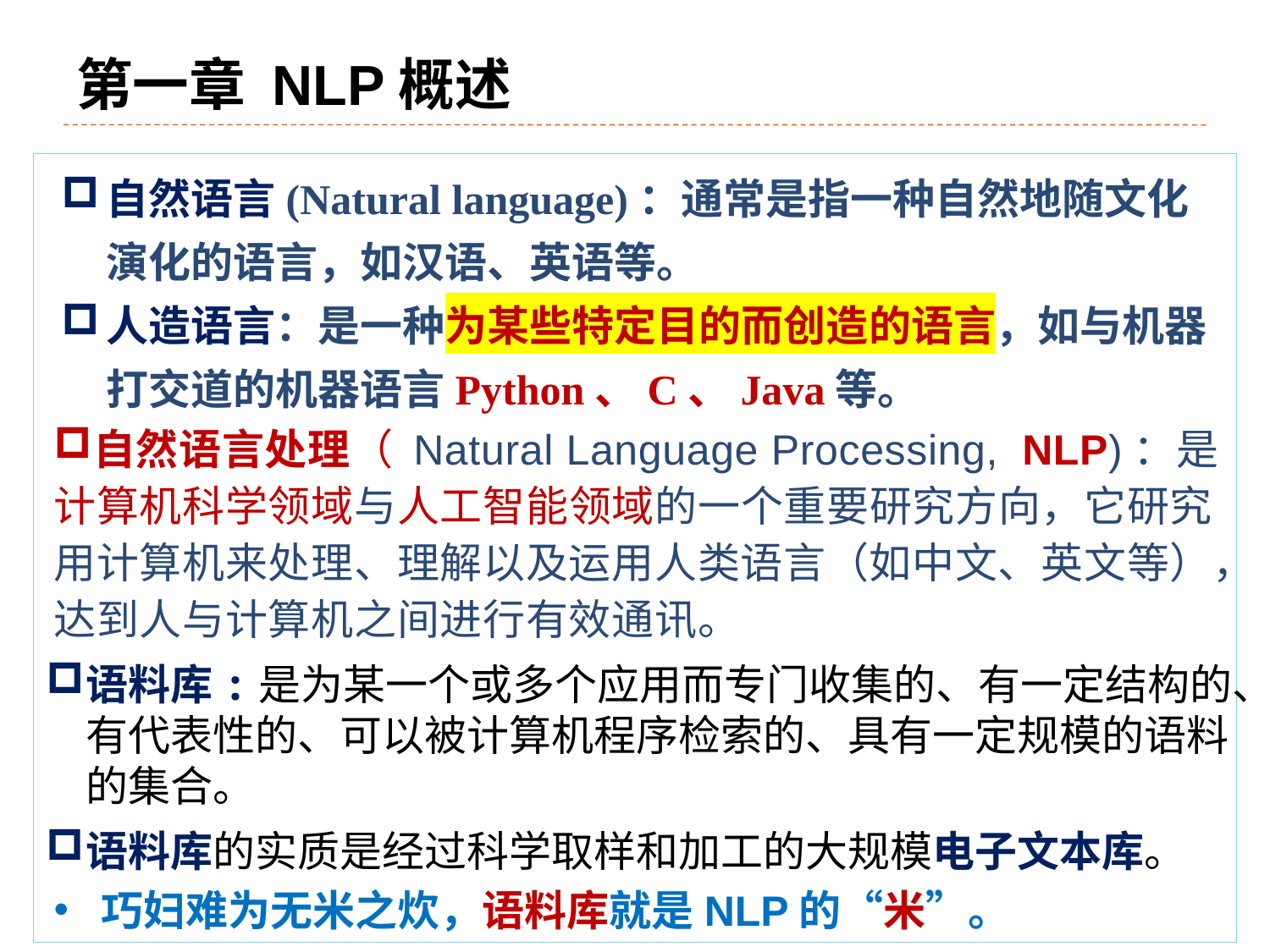

# 第一章 NLP概述
自然语言(Natural language)：通常是指一种自然地随文化演化的语言，如汉语、英语等。
人造语言：是一种为某些特定目的而创造的语言，如与机器打交道的机器语言Python、C、Java等。
自然语言处理（ Natural Language Processing,  NLP)：是计算机科学领域与人工智能领域的一个重要研究方向，它研究用计算机来处理、理解以及运用人类语言（如中文、英文等），达到人与计算机之间进行有效通讯。
语料库:是为某一个或多个应用而专门收集的、有一定结构的、有代表性的、可以被计算机程序检索的、具有一定规模的语料的集合。
语料库的实质是经过科学取样和加工的大规模电子文本库。
巧妇难为无米之炊，语料库就是NLP的“米”。